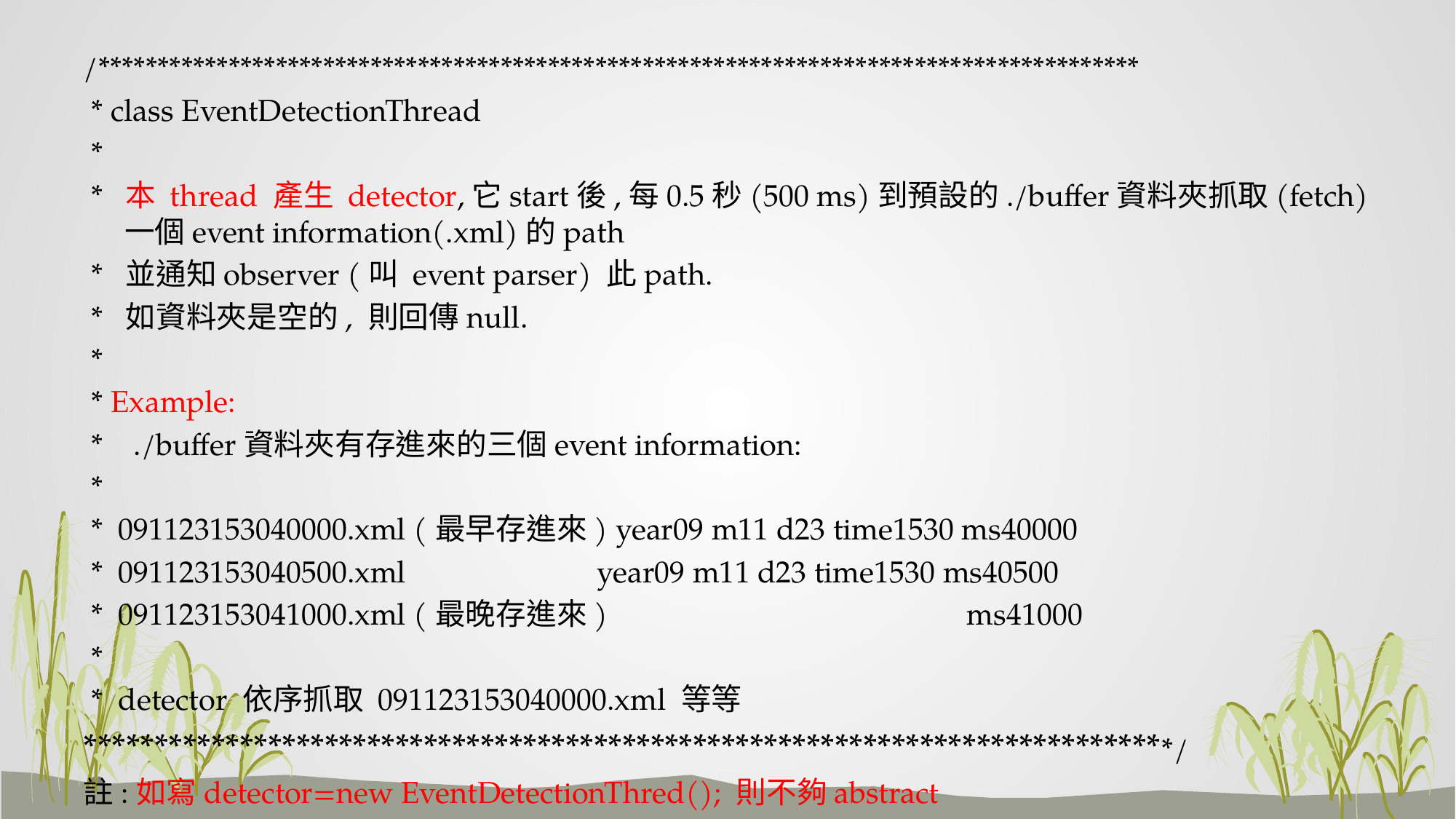

#
/****************************************************************************************
 * class EventDetectionThread
 *
 *  本 thread 產生 detector,它start後,每0.5秒(500 ms)到預設的./buffer資料夾抓取(fetch)一個event information(.xml)的path
 *  並通知observer (叫 event parser) 此path.
 *  如資料夾是空的, 則回傳null.
 *
 * Example:
 *    ./buffer資料夾有存進來的三個event information:
 *
 *  091123153040000.xml (最早存進來) year09 m11 d23 time1530 ms40000
 *  091123153040500.xml                         year09 m11 d23 time1530 ms40500
 *  091123153041000.xml (最晚存進來)                                               ms41000
 *
 *  detector 依序抓取 091123153040000.xml 等等
*****************************************************************************/
註:如寫detector=new EventDetectionThred(); 則不夠abstract